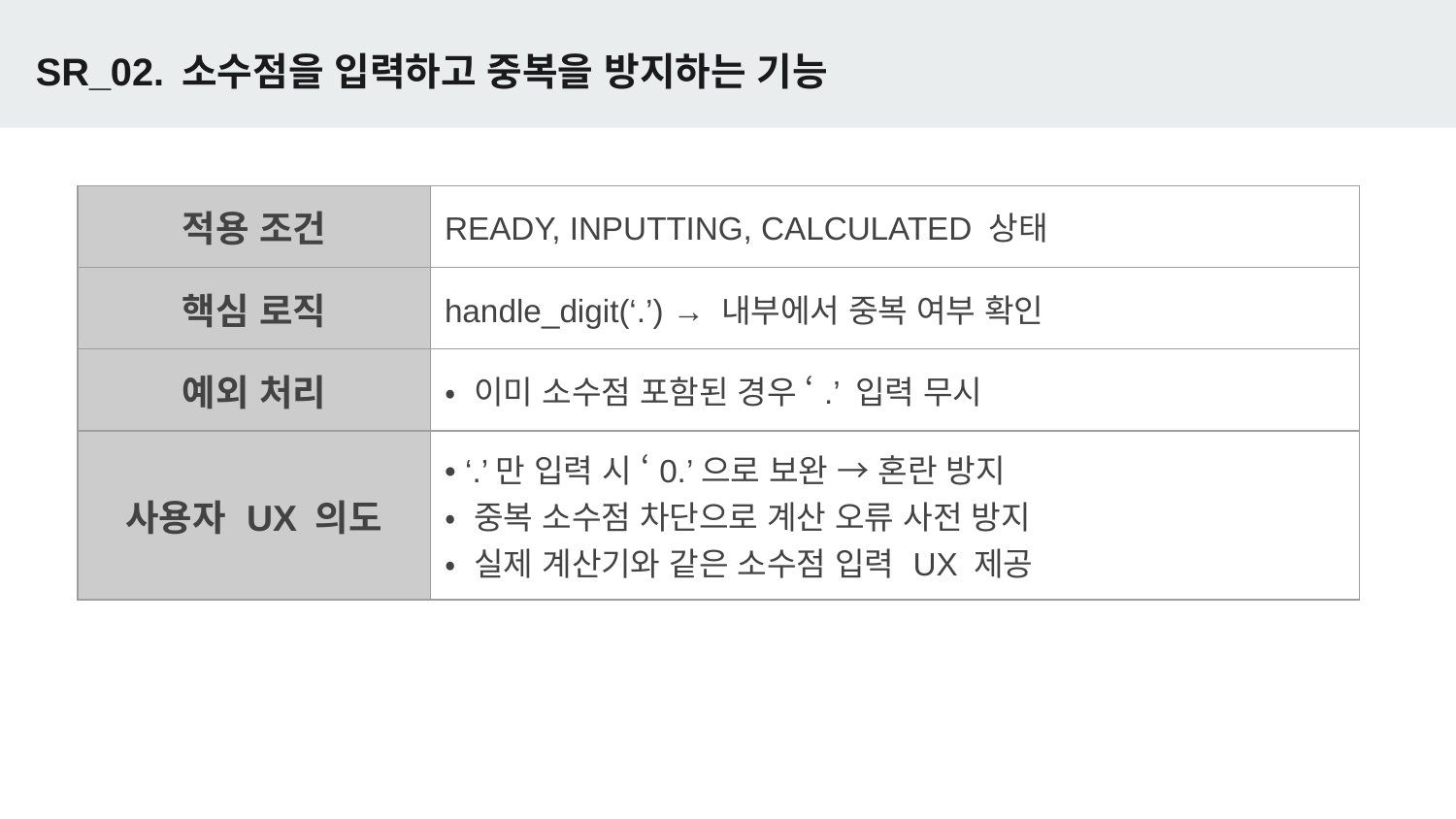

# SR_02. 소수점을 입력하고 중복을 방지하는 기능
| 적용 조건 | READY, INPUTTING, CALCULATED 상태 |
| --- | --- |
| 핵심 로직 | handle\_digit(‘.’) → 내부에서 중복 여부 확인 |
| 예외 처리 | • 이미 소수점 포함된 경우 ‘.’ 입력 무시 |
| 사용자 UX 의도 | • ‘.’만 입력 시 ‘0.’으로 보완 → 혼란 방지 • 중복 소수점 차단으로 계산 오류 사전 방지 • 실제 계산기와 같은 소수점 입력 UX 제공 |